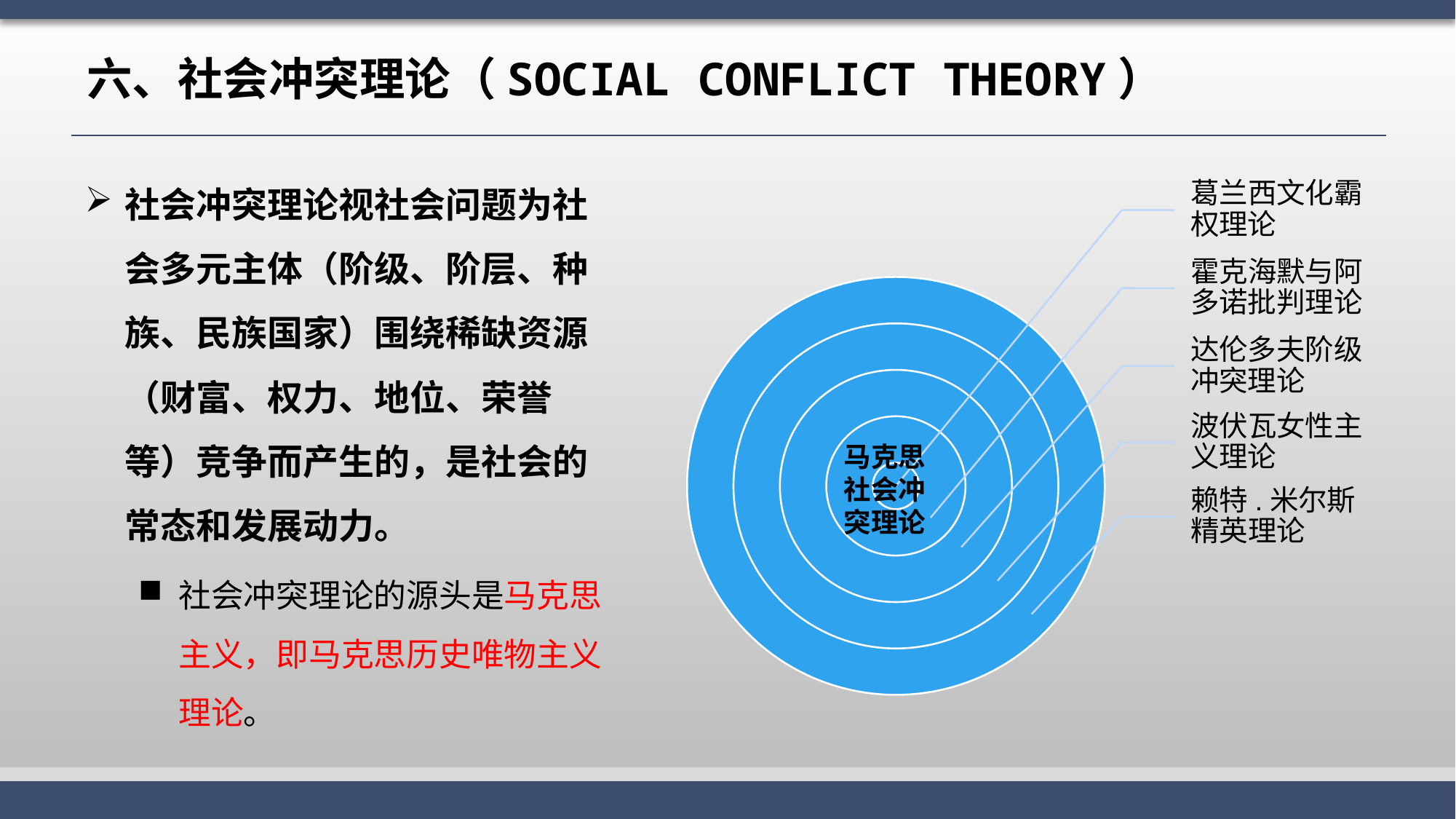

# 六、社会冲突理论（social conflict theory）

社会冲突理论视社会问题为社会多元主体（阶级、阶层、种族、民族国家）围绕稀缺资源（财富、权力、地位、荣誉等）竞争而产生的，是社会的常态和发展动力。
社会冲突理论的源头是马克思主义，即马克思历史唯物主义理论。
葛兰西文化霸权理论
霍克海默与阿多诺批判理论
达伦多夫阶级冲突理论
波伏瓦女性主义理论
赖特.米尔斯精英理论
马克思社会冲突理论